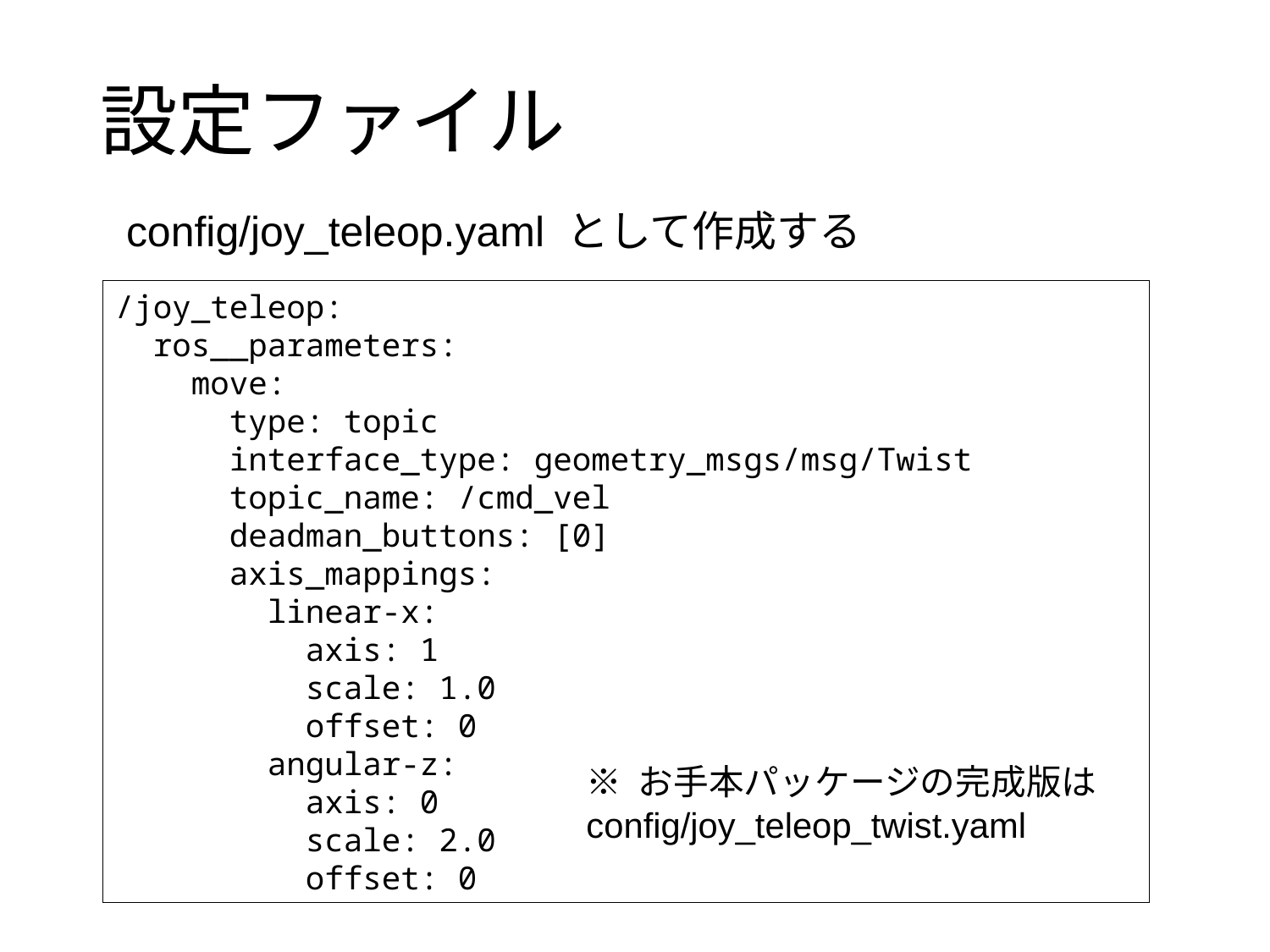

# 設定ファイル
config/joy_teleop.yaml として作成する
/joy_teleop:
  ros__parameters:
    move:
      type: topic
      interface_type: geometry_msgs/msg/Twist
      topic_name: /cmd_vel
      deadman_buttons: [0]
      axis_mappings:
        linear-x:
          axis: 1
          scale: 1.0
          offset: 0
        angular-z:
          axis: 0
          scale: 2.0
          offset: 0
※ お手本パッケージの完成版はconfig/joy_teleop_twist.yaml